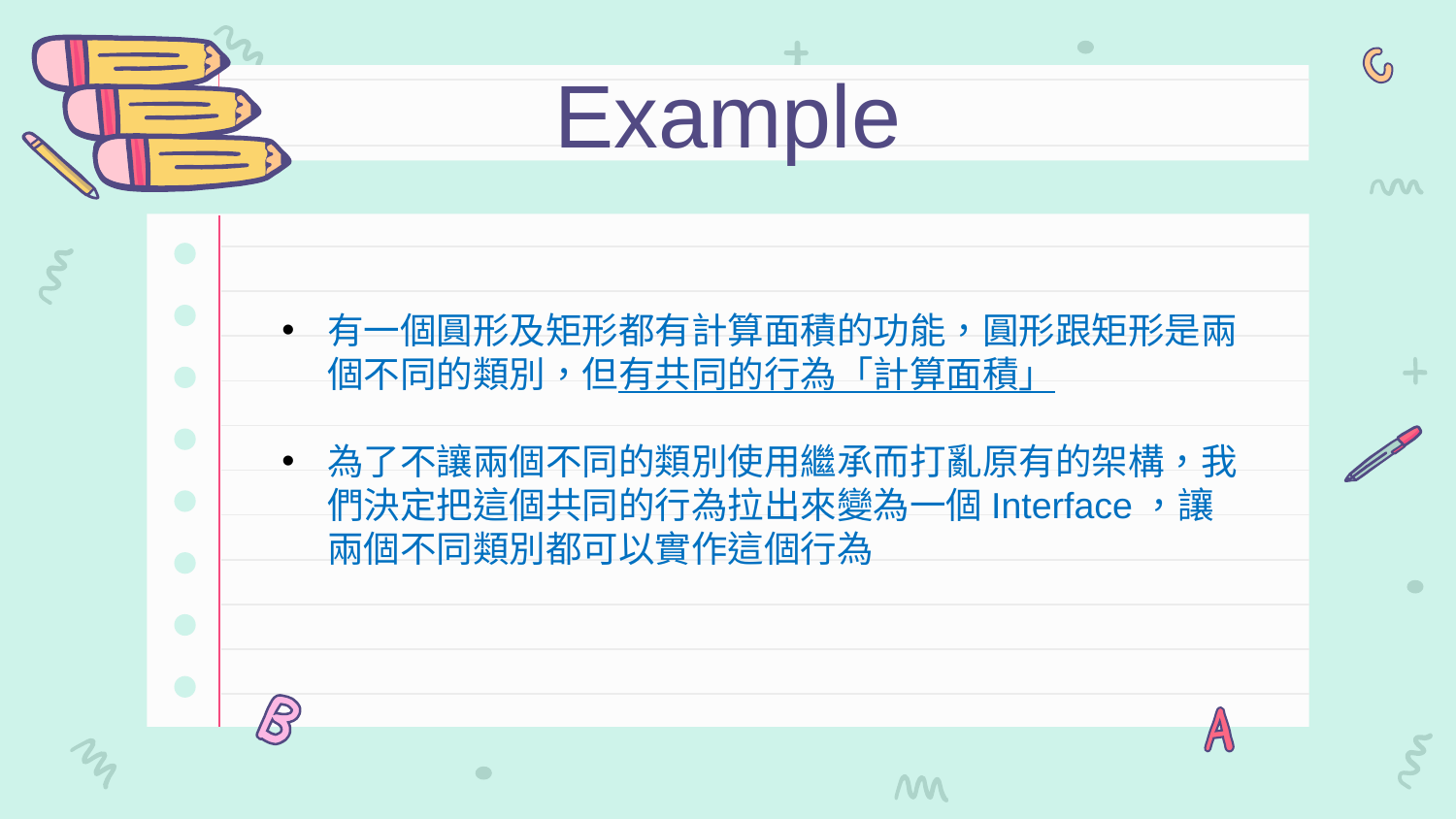

# Example

有一個圓形及矩形都有計算面積的功能，圓形跟矩形是兩個不同的類別，但有共同的行為「計算面積」

為了不讓兩個不同的類別使用繼承而打亂原有的架構，我們決定把這個共同的行為拉出來變為一個Interface，讓兩個不同類別都可以實作這個行為